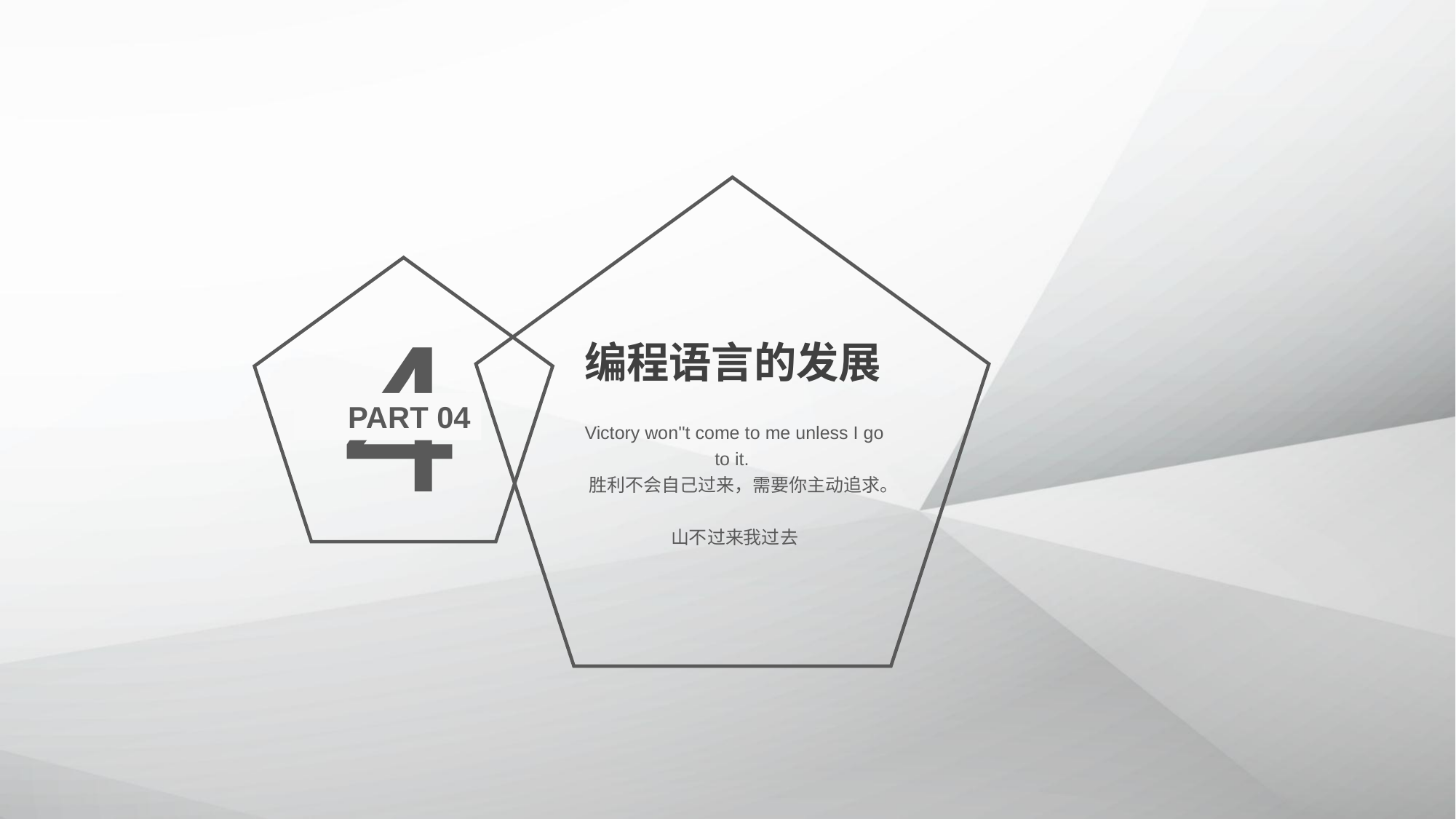

4
编程语言的发展
PART 04
Victory won''t come to me unless I go to it.
胜利不会自己过来，需要你主动追求。

山不过来我过去